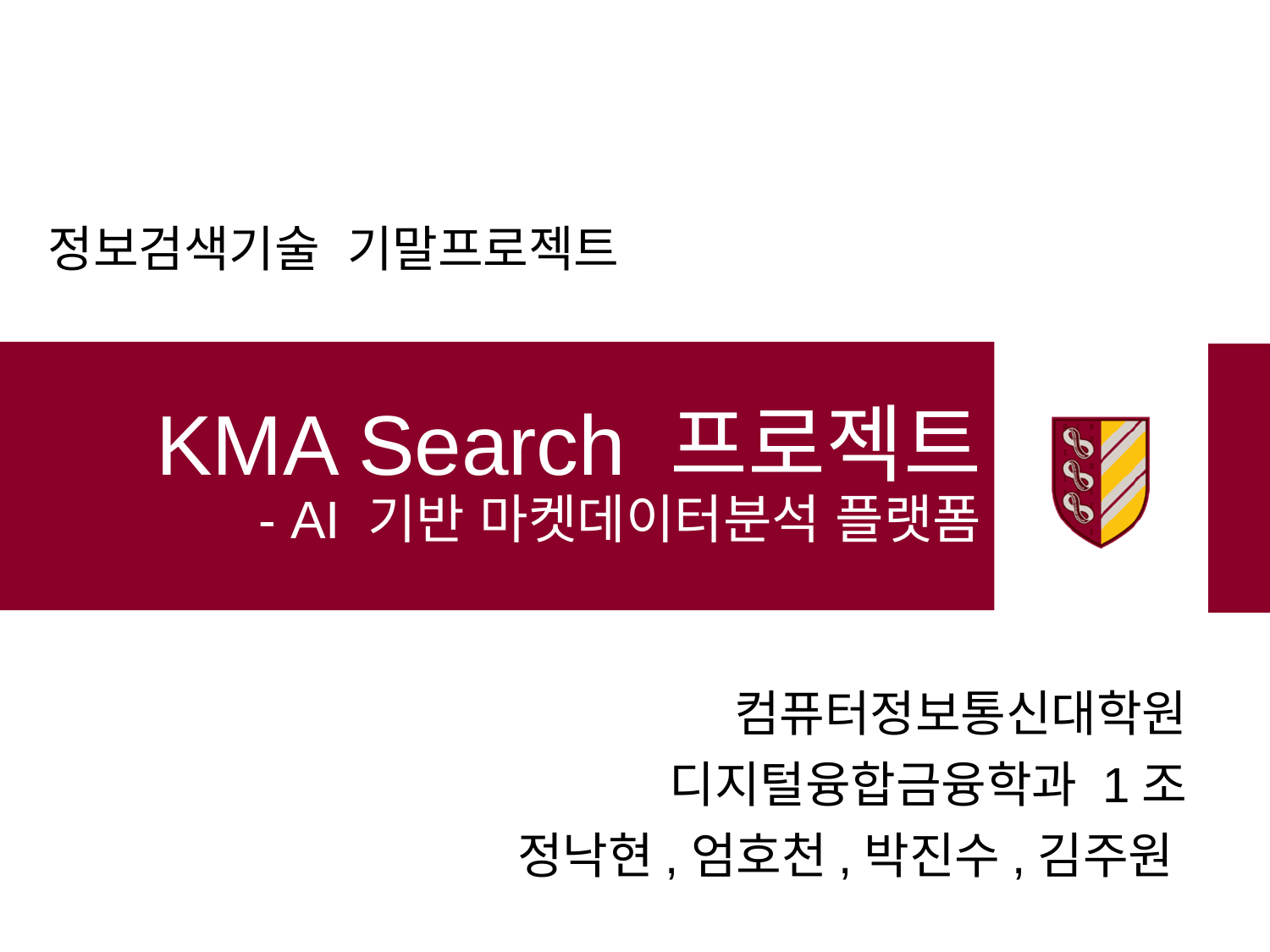

정보검색기술  기말프로젝트
# KMA Search 프로젝트 - AI 기반 마켓데이터분석 플랫폼
컴퓨터정보통신대학원
디지털융합금융학과 1조
정낙현,엄호천,박진수,김주원